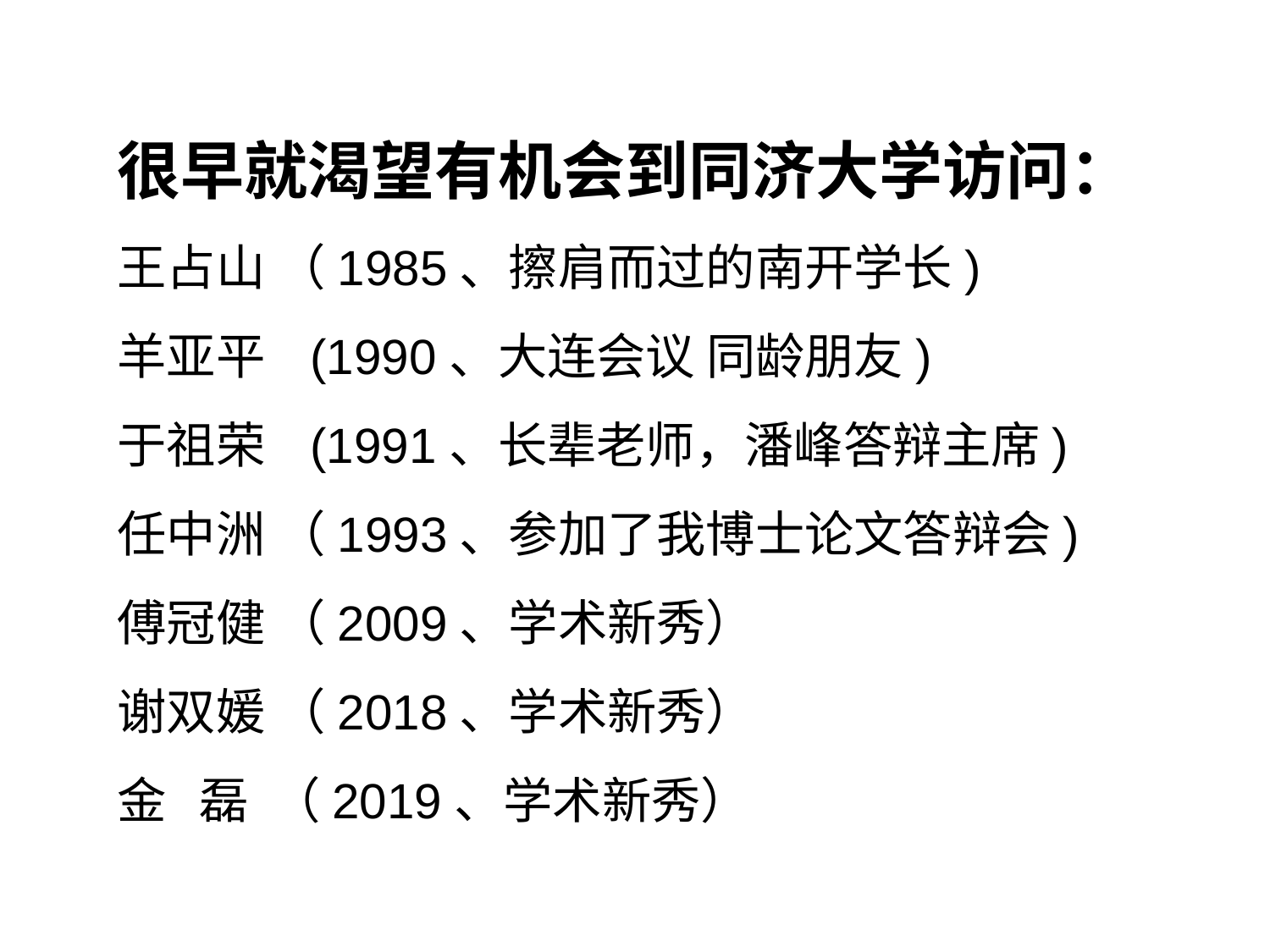

很早就渴望有机会到同济大学访问：
王占山 （1985、擦肩而过的南开学长)
羊亚平   (1990、大连会议 同龄朋友)
于祖荣   (1991、长辈老师，潘峰答辩主席)
任中洲 （1993、参加了我博士论文答辩会)
傅冠健 （2009、学术新秀）
谢双媛 （2018、学术新秀）
金   磊  （2019、学术新秀）